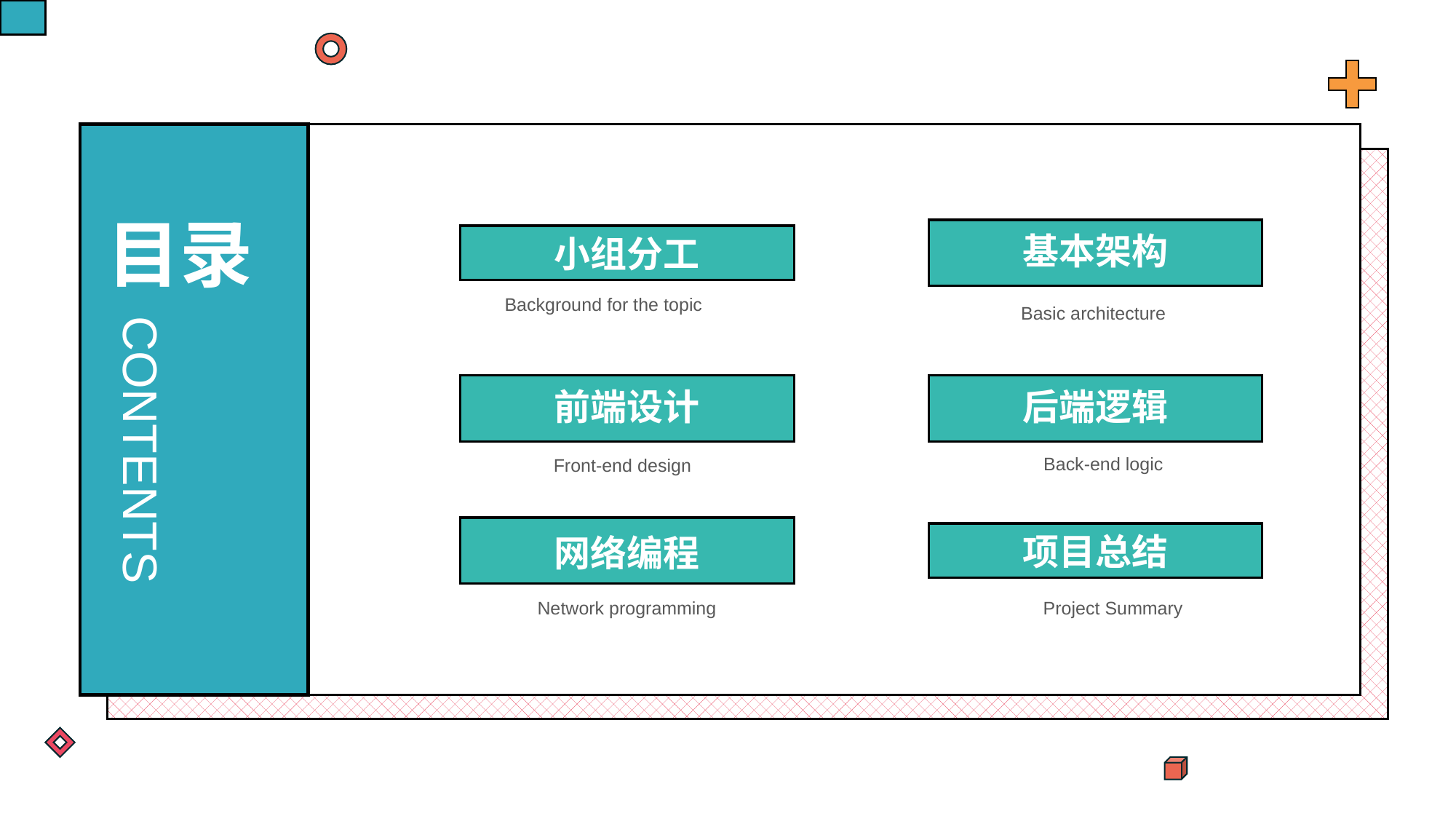

目录

基本架构
小组分工
Background for the topic
Basic architecture

前端设计
后端逻辑
CONTENTS
Back-end logic
Front-end design

项目总结
网络编程
Network programming
Project Summary